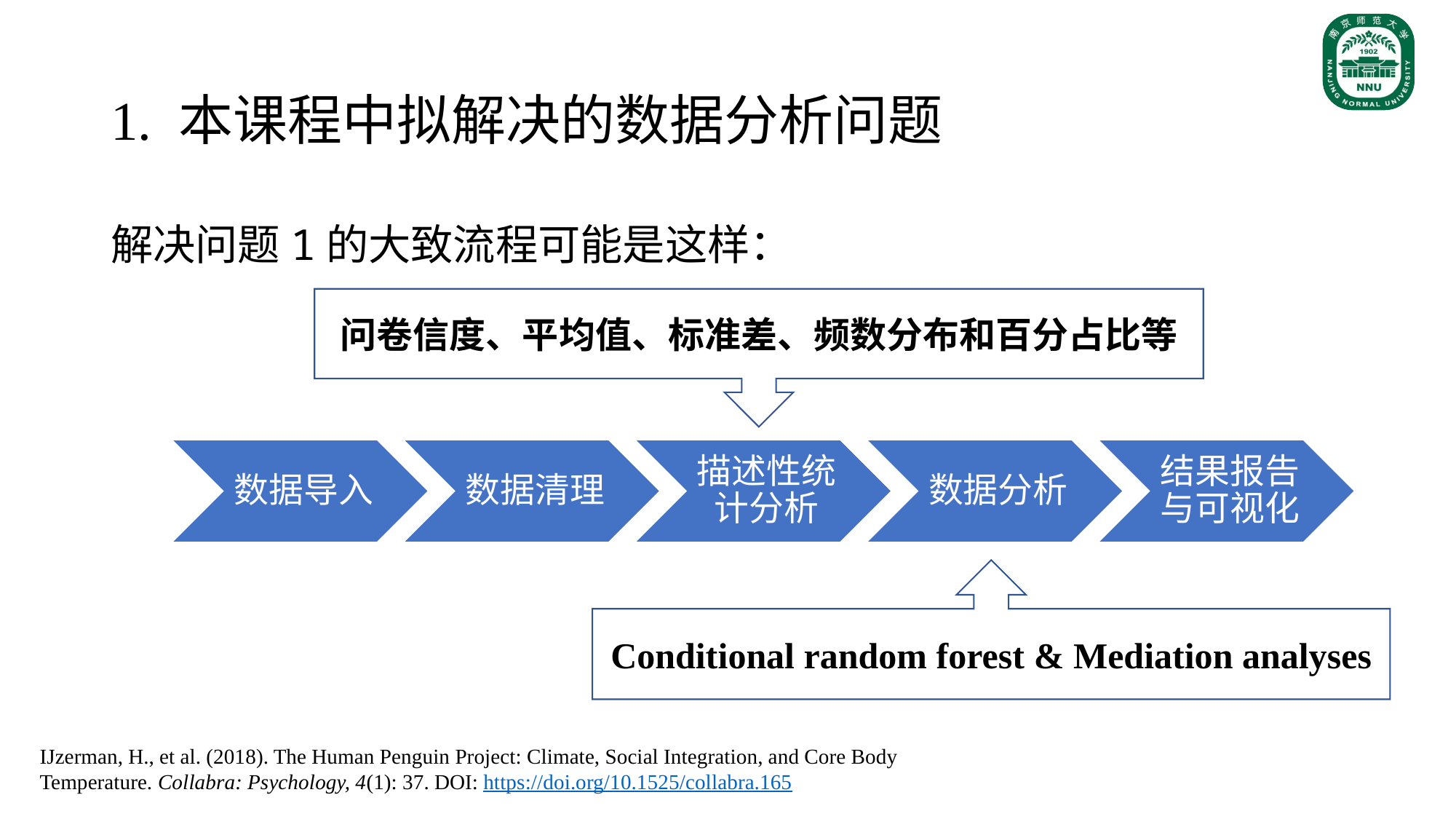

# 1. 本课程中拟解决的数据分析问题
解决问题1的大致流程可能是这样：

问卷信度、平均值、标准差、频数分布和百分占比等
数据导入
数据清理
描述性统计分析
数据分析
结果报告与可视化
Conditional random forest & Mediation analyses
IJzerman, H., et al. (2018). The Human Penguin Project: Climate, Social Integration, and Core Body Temperature. Collabra: Psychology, 4(1): 37. DOI: https://doi.org/10.1525/collabra.165